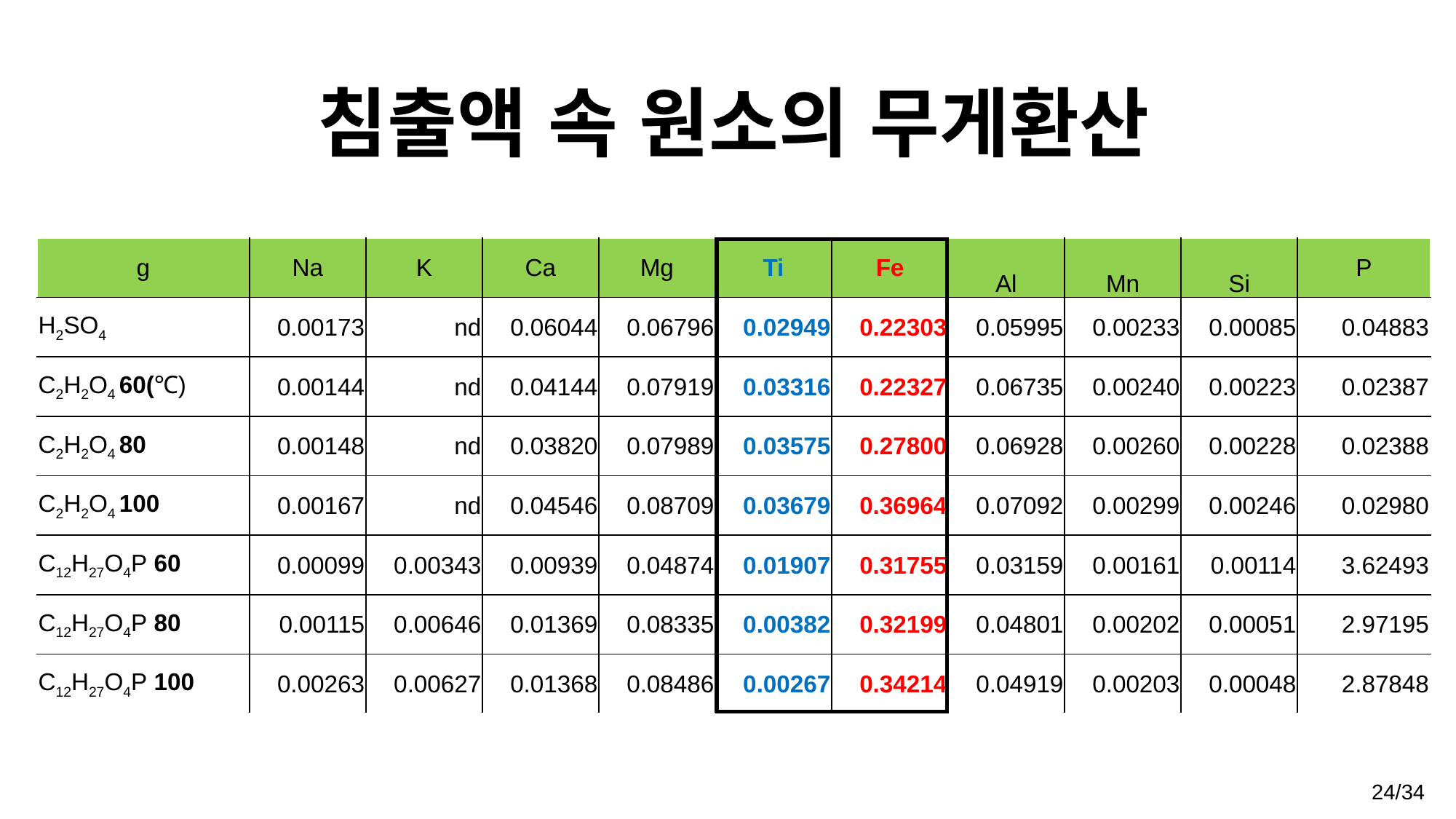

# 침출액 속 원소의 무게환산
| g | Na | K | Ca | Mg | Ti | Fe | Al | Mn | Si | P |
| --- | --- | --- | --- | --- | --- | --- | --- | --- | --- | --- |
| H2SO4 | 0.00173 | nd | 0.06044 | 0.06796 | 0.02949 | 0.22303 | 0.05995 | 0.00233 | 0.00085 | 0.04883 |
| C2H2O4 60(℃) | 0.00144 | nd | 0.04144 | 0.07919 | 0.03316 | 0.22327 | 0.06735 | 0.00240 | 0.00223 | 0.02387 |
| C2H2O4 80 | 0.00148 | nd | 0.03820 | 0.07989 | 0.03575 | 0.27800 | 0.06928 | 0.00260 | 0.00228 | 0.02388 |
| C2H2O4 100 | 0.00167 | nd | 0.04546 | 0.08709 | 0.03679 | 0.36964 | 0.07092 | 0.00299 | 0.00246 | 0.02980 |
| C12H27O4P 60 | 0.00099 | 0.00343 | 0.00939 | 0.04874 | 0.01907 | 0.31755 | 0.03159 | 0.00161 | 0.00114 | 3.62493 |
| C12H27O4P 80 | 0.00115 | 0.00646 | 0.01369 | 0.08335 | 0.00382 | 0.32199 | 0.04801 | 0.00202 | 0.00051 | 2.97195 |
| C12H27O4P 100 | 0.00263 | 0.00627 | 0.01368 | 0.08486 | 0.00267 | 0.34214 | 0.04919 | 0.00203 | 0.00048 | 2.87848 |

24/34